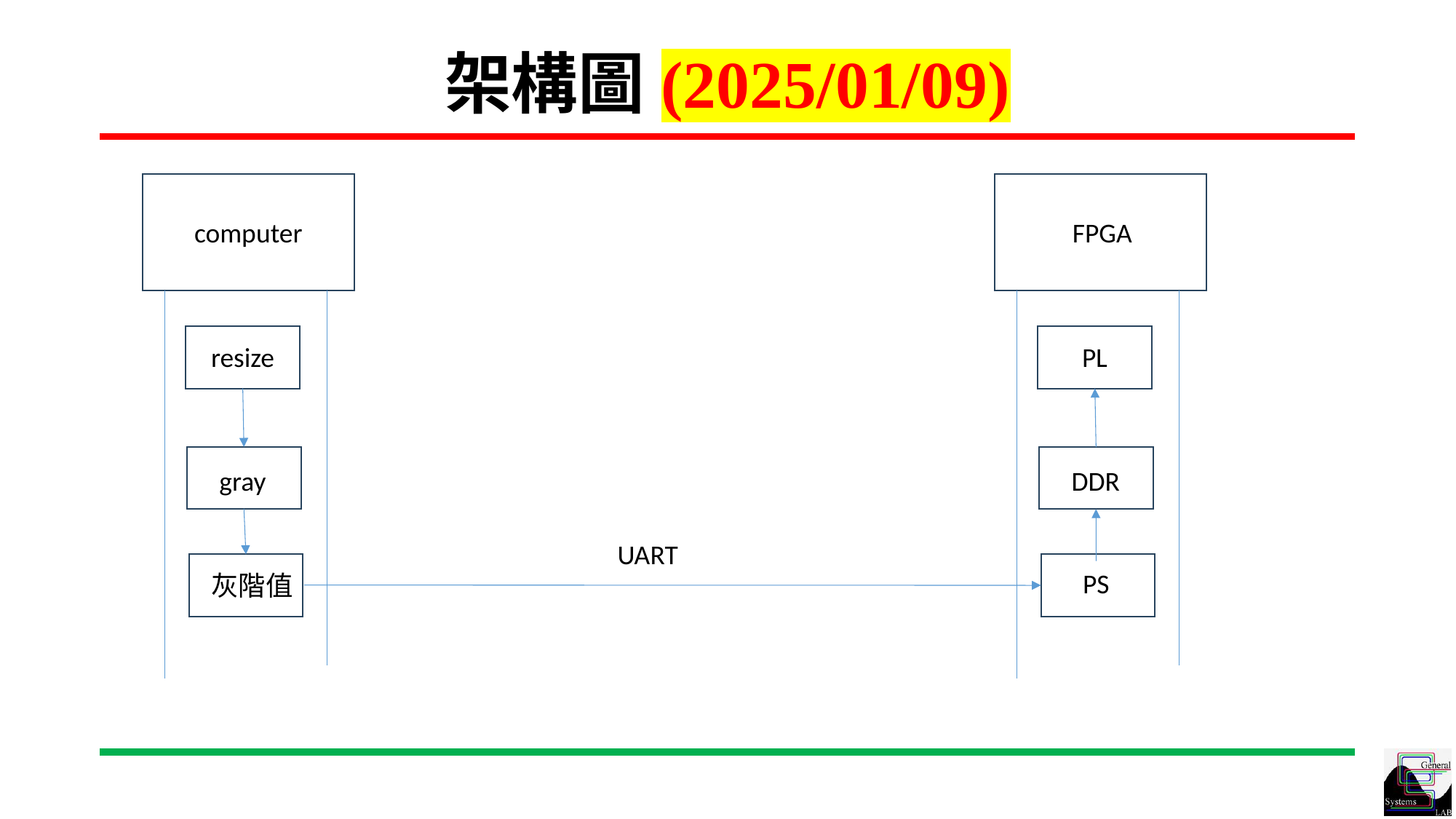

# 架構圖(2025/01/09)

computer
FPGA

resize
PL

gray
DDR
UART

PS
灰階值